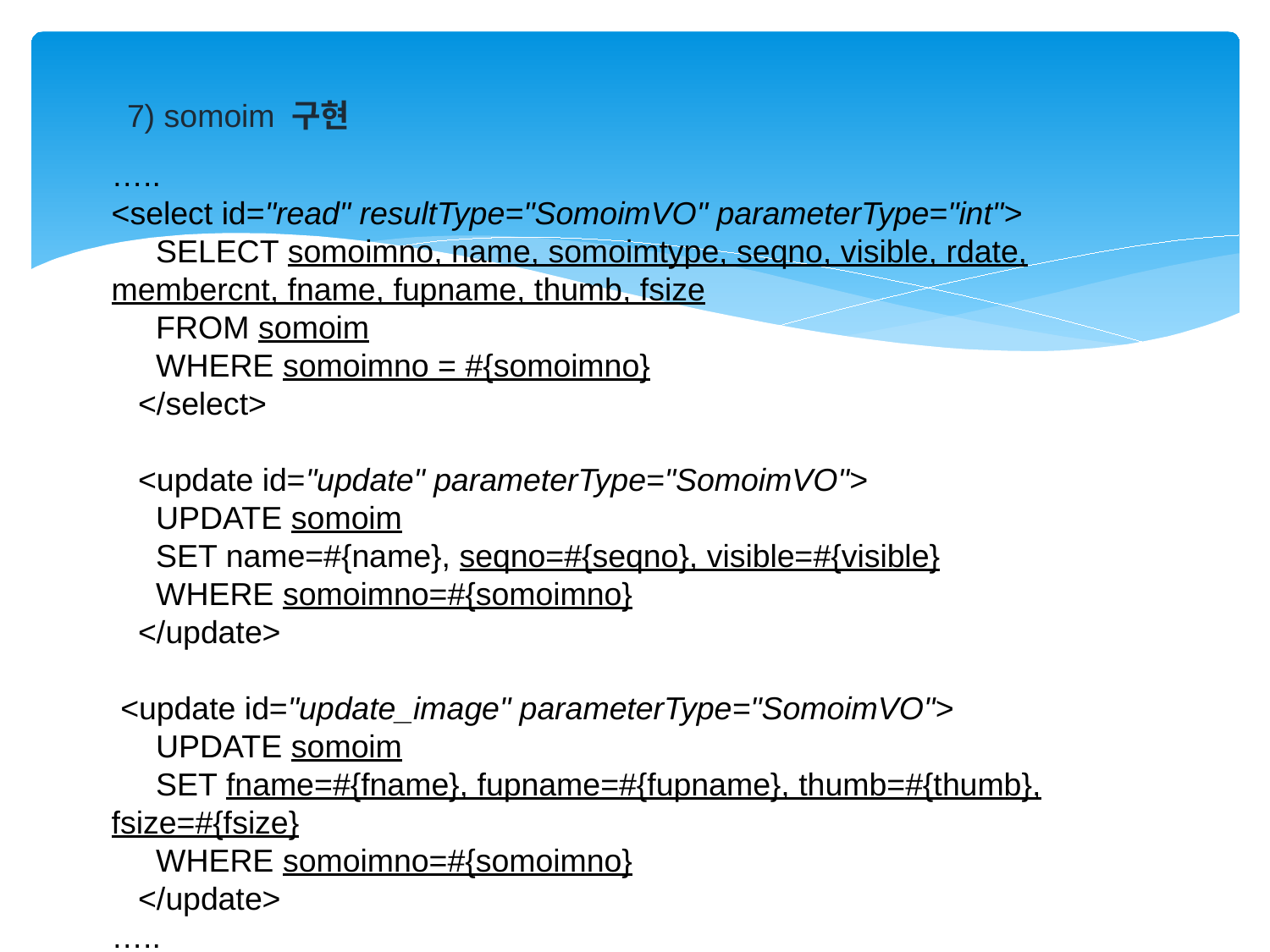

7) somoim 구현
…..
<select id="read" resultType="SomoimVO" parameterType="int">
     SELECT somoimno, name, somoimtype, seqno, visible, rdate, membercnt, fname, fupname, thumb, fsize
     FROM somoim
     WHERE somoimno = #{somoimno}
   </select>

   <update id="update" parameterType="SomoimVO">
     UPDATE somoim
     SET name=#{name}, seqno=#{seqno}, visible=#{visible}
     WHERE somoimno=#{somoimno}
   </update>

 <update id="update_image" parameterType="SomoimVO">
     UPDATE somoim
     SET fname=#{fname}, fupname=#{fupname}, thumb=#{thumb}, fsize=#{fsize}
     WHERE somoimno=#{somoimno}
   </update>
…..